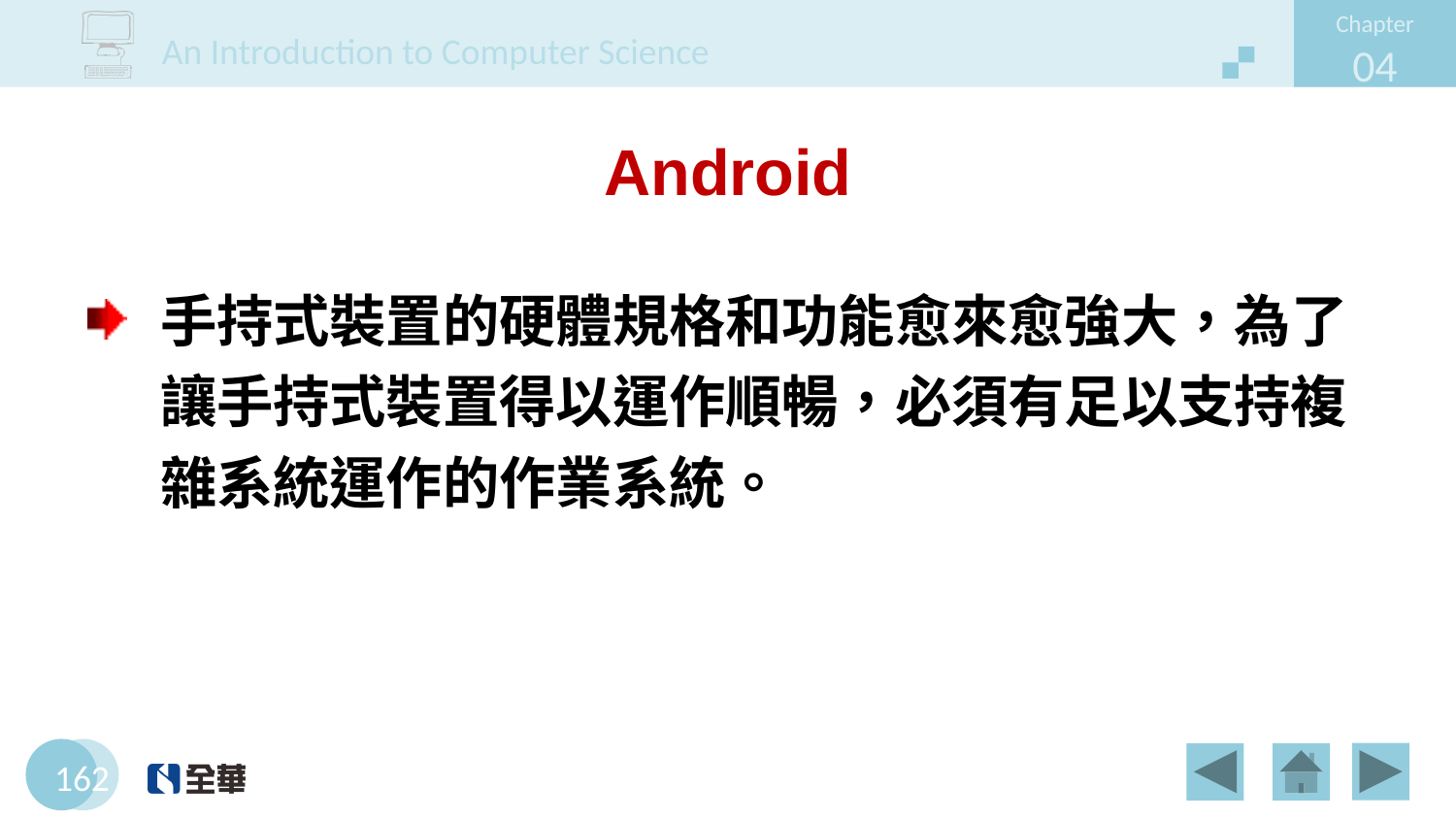

# Android
手持式裝置的硬體規格和功能愈來愈強大，為了讓手持式裝置得以運作順暢，必須有足以支持複雜系統運作的作業系統。